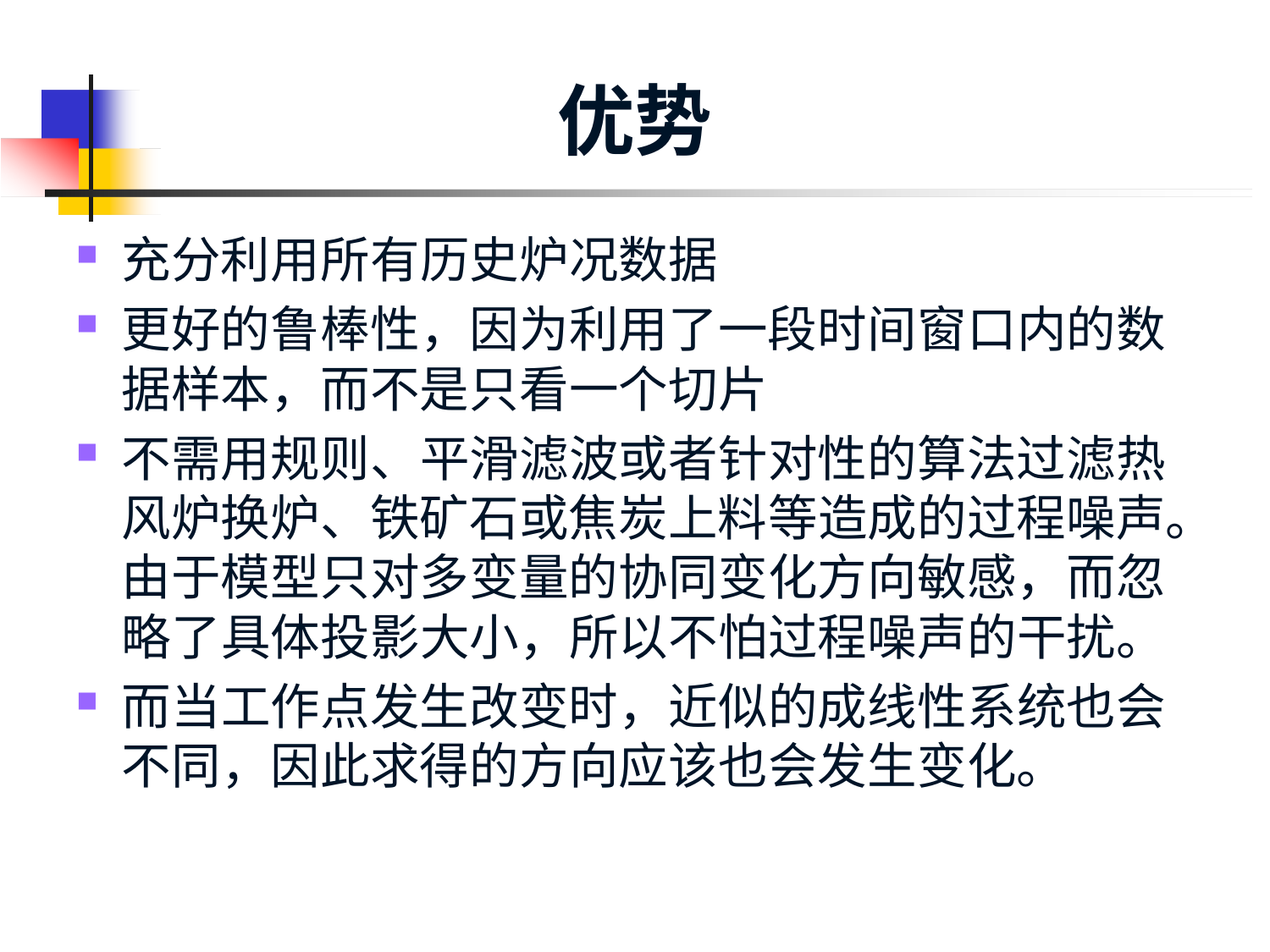

# 优势
充分利用所有历史炉况数据
更好的鲁棒性，因为利用了一段时间窗口内的数据样本，而不是只看一个切片
不需用规则、平滑滤波或者针对性的算法过滤热风炉换炉、铁矿石或焦炭上料等造成的过程噪声。由于模型只对多变量的协同变化方向敏感，而忽略了具体投影大小，所以不怕过程噪声的干扰。
而当工作点发生改变时，近似的成线性系统也会不同，因此求得的方向应该也会发生变化。